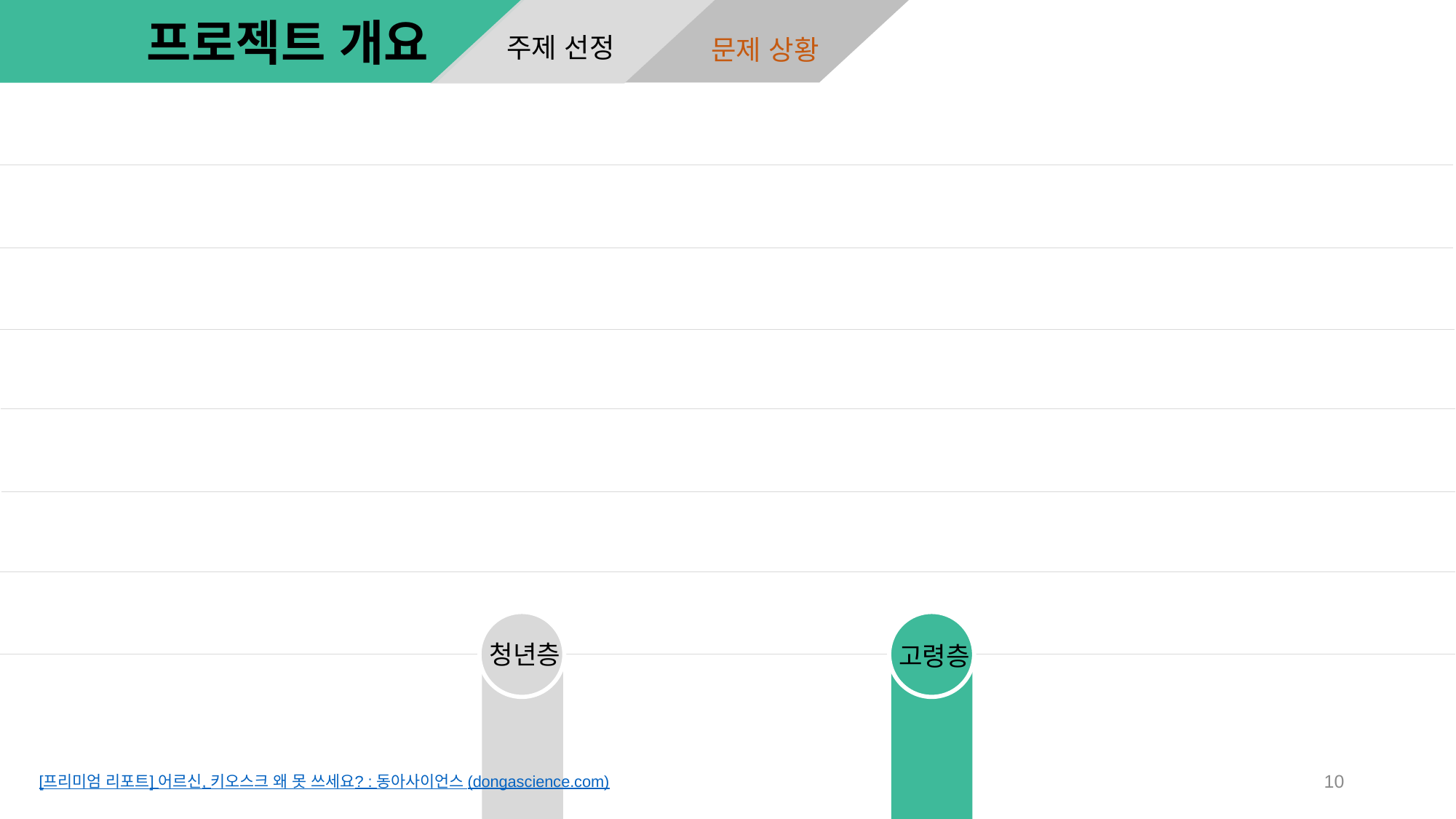

문제 상황

주제 선정
프로젝트 개요

청년층
고령층

10
[프리미엄 리포트] 어르신, 키오스크 왜 못 쓰세요? : 동아사이언스 (dongascience.com)